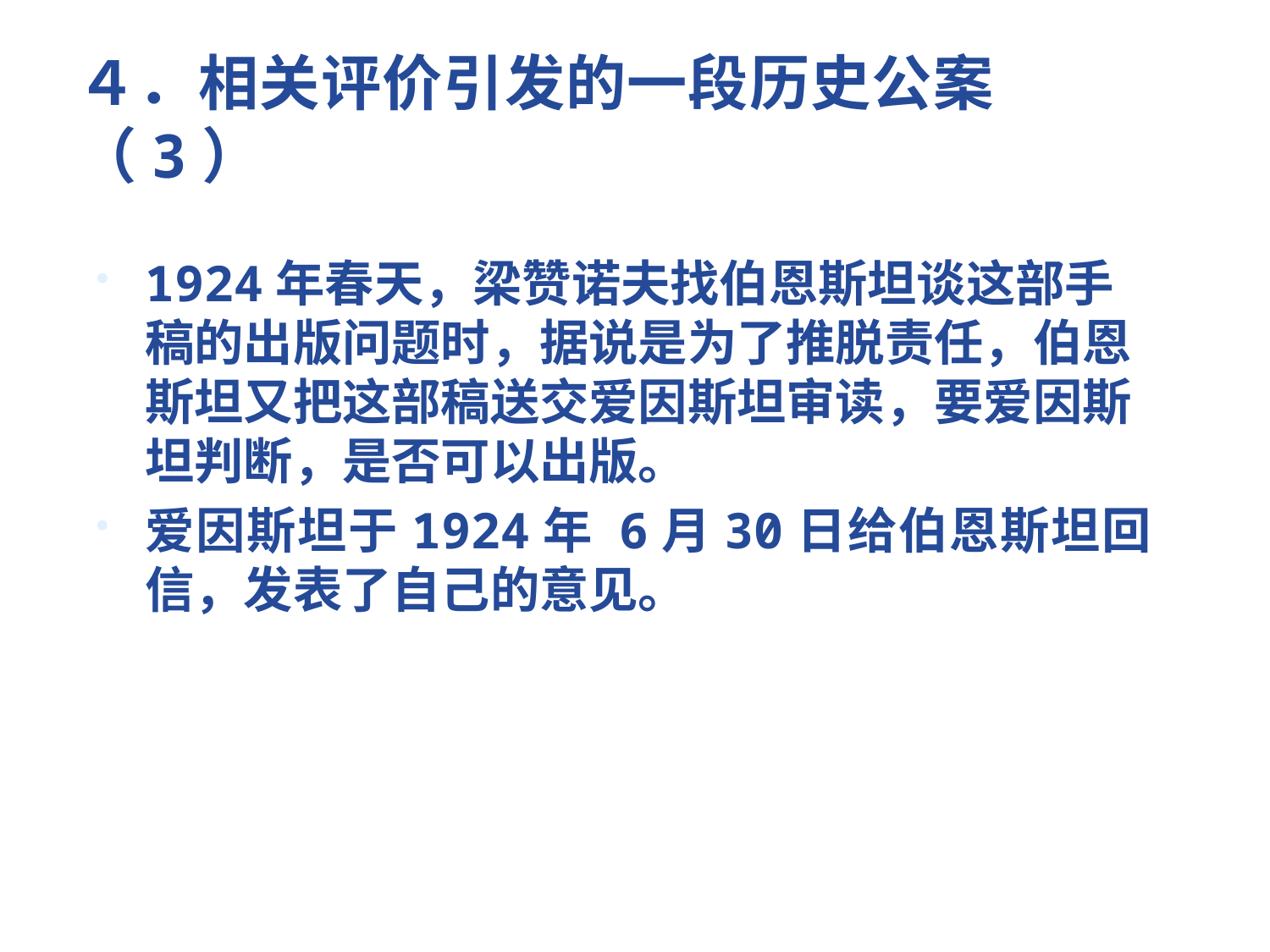

# ４．相关评价引发的一段历史公案（3）
1924年春天，梁赞诺夫找伯恩斯坦谈这部手稿的出版问题时，据说是为了推脱责任，伯恩斯坦又把这部稿送交爱因斯坦审读，要爱因斯坦判断，是否可以出版。
爱因斯坦于1924年 6月30日给伯恩斯坦回信，发表了自己的意见。